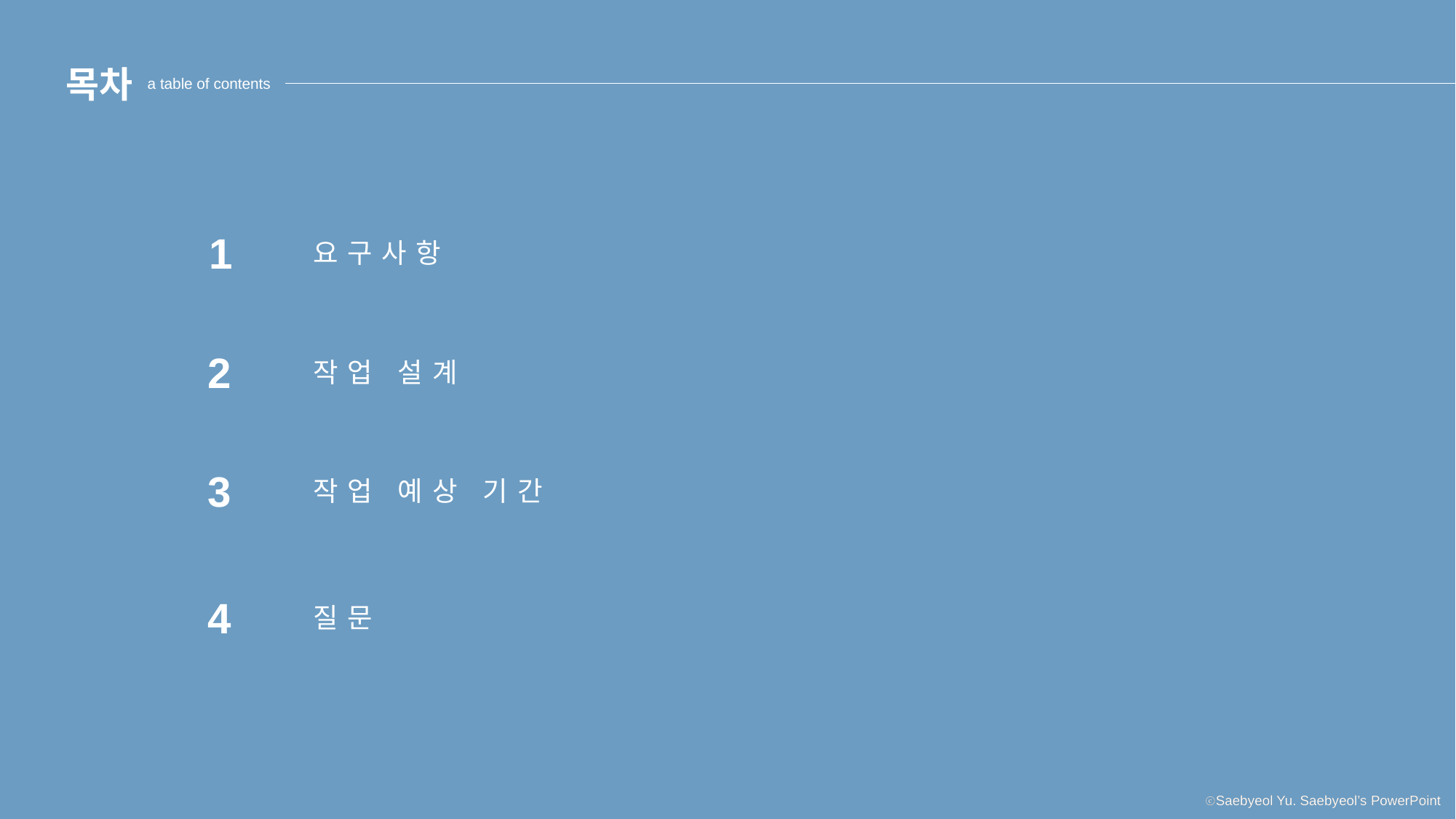

목차
a table of contents
1
요구사항
2
작업 설계
3
작업 예상 기간
4
질문
ⓒSaebyeol Yu. Saebyeol’s PowerPoint